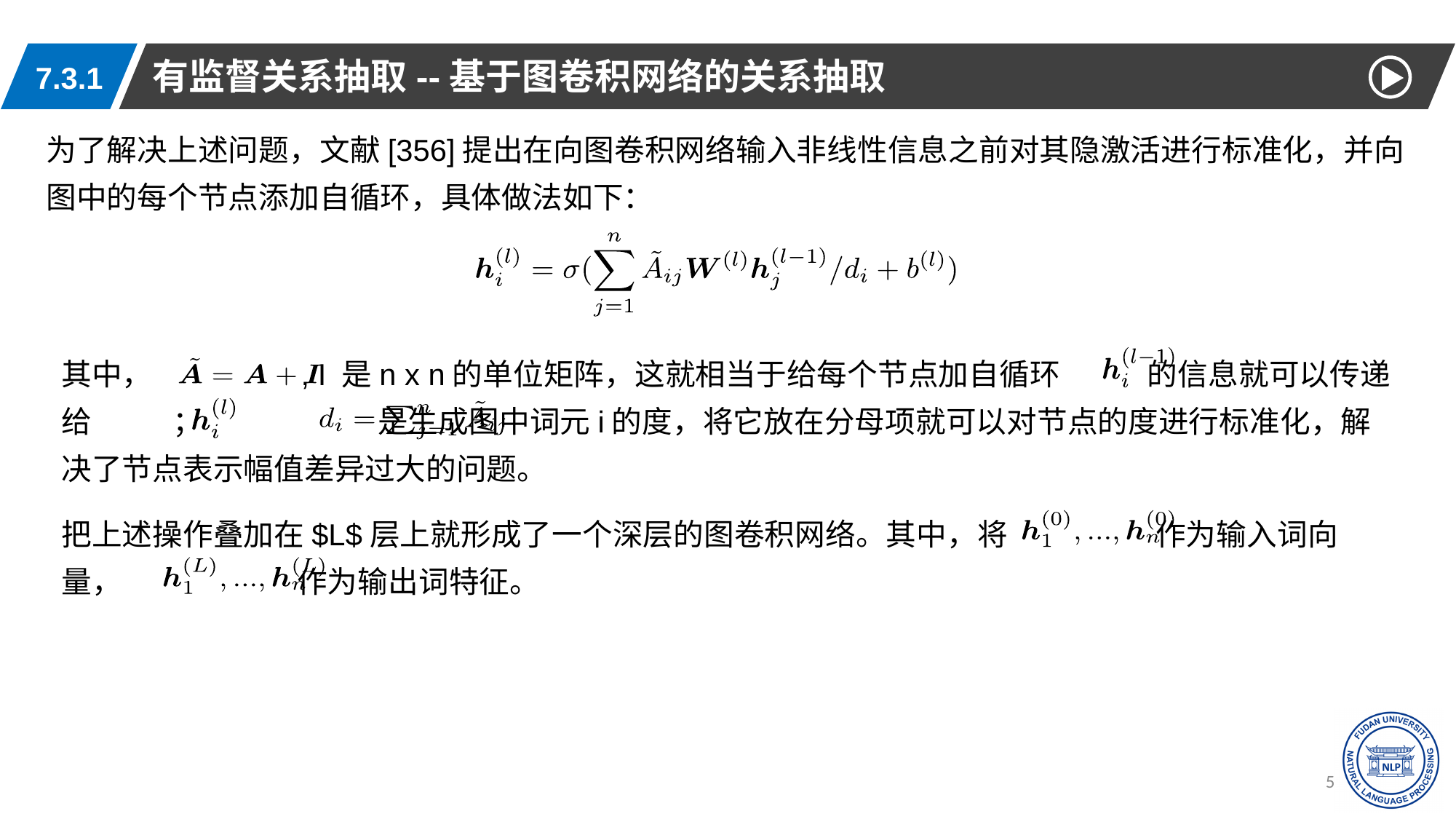

有监督关系抽取--基于图卷积网络的关系抽取
7.3.1

为了解决上述问题，文献[356]提出在向图卷积网络输入非线性信息之前对其隐激活进行标准化，并向图中的每个节点添加自循环，具体做法如下：

其中，                     , I 是n x n的单位矩阵，这就相当于给每个节点加自循环             的信息就可以传递给            ；                          是生成图中词元i的度，将它放在分母项就可以对节点的度进行标准化，解决了节点表示幅值差异过大的问题。
把上述操作叠加在$L$层上就形成了一个深层的图卷积网络。其中，将                      作为输入词向量，                          作为输出词特征。

59